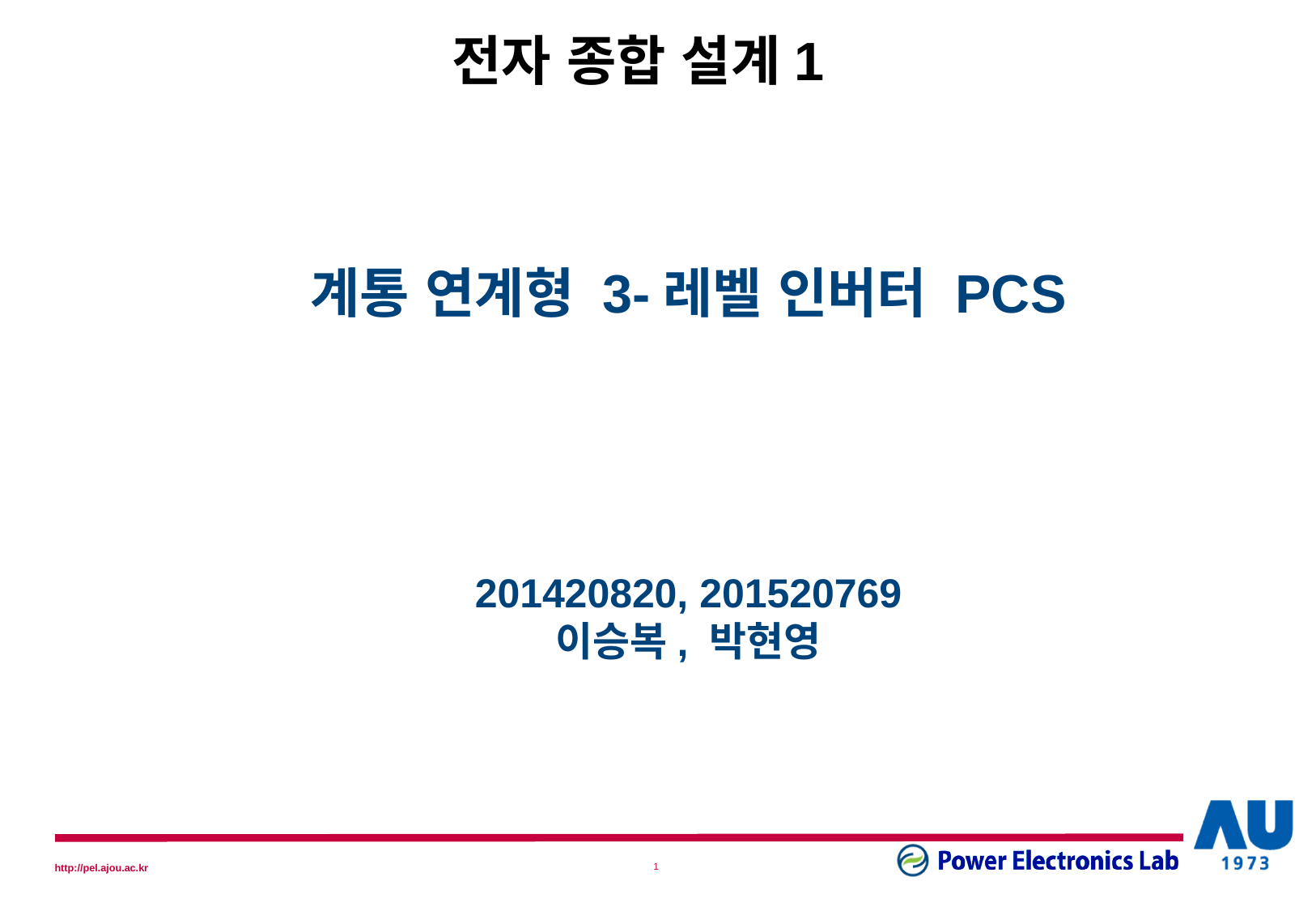

# 전자 종합 설계1
계통 연계형 3-레벨 인버터 PCS
201420820, 201520769
이승복, 박현영
1